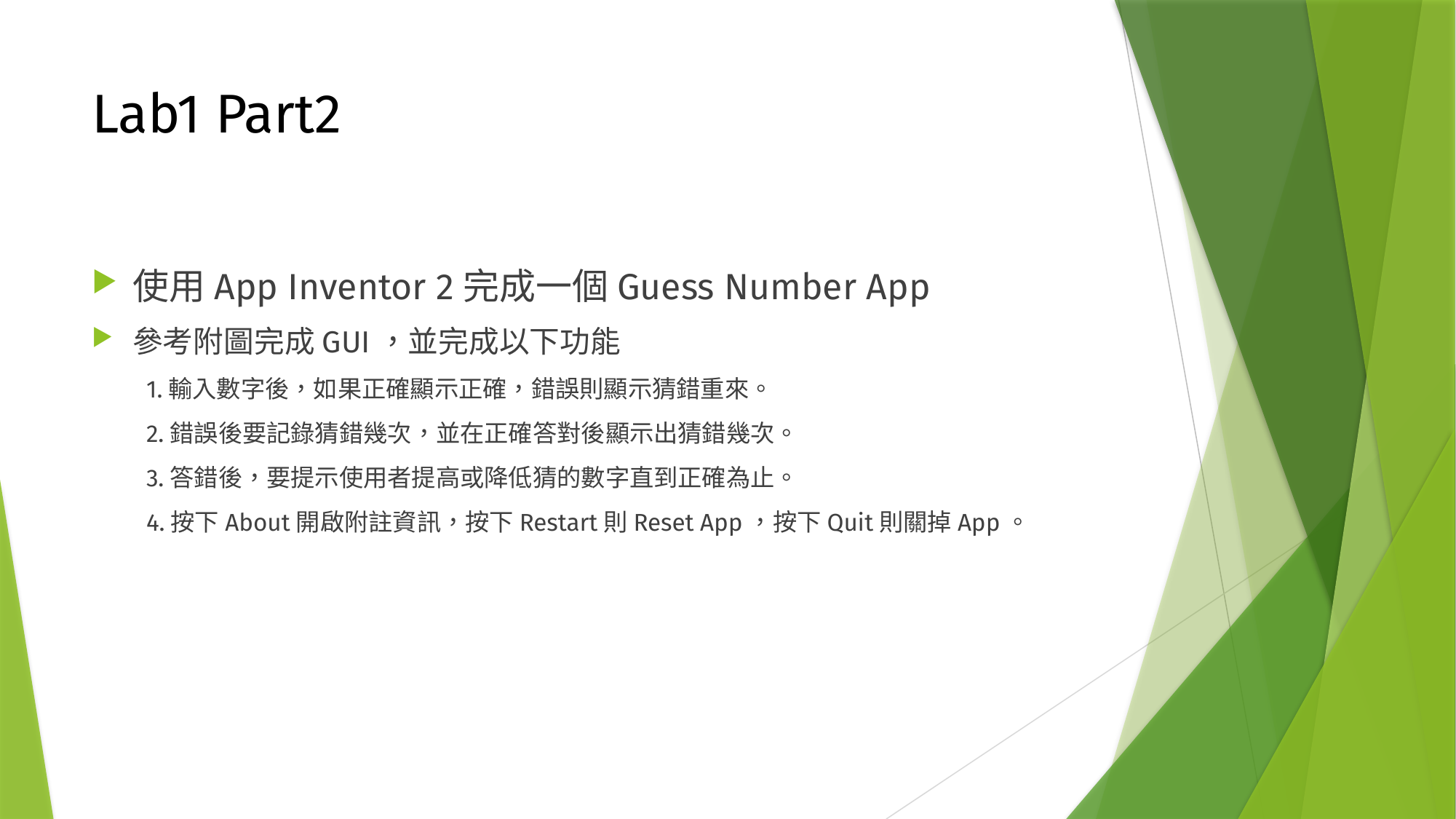

# Lab1 Part2
使用App Inventor 2完成一個Guess Number App
參考附圖完成GUI，並完成以下功能
1.輸入數字後，如果正確顯示正確，錯誤則顯示猜錯重來。
2.錯誤後要記錄猜錯幾次，並在正確答對後顯示出猜錯幾次。
3.答錯後，要提示使用者提高或降低猜的數字直到正確為止。
4.按下About開啟附註資訊，按下Restart則Reset App，按下Quit則關掉App。